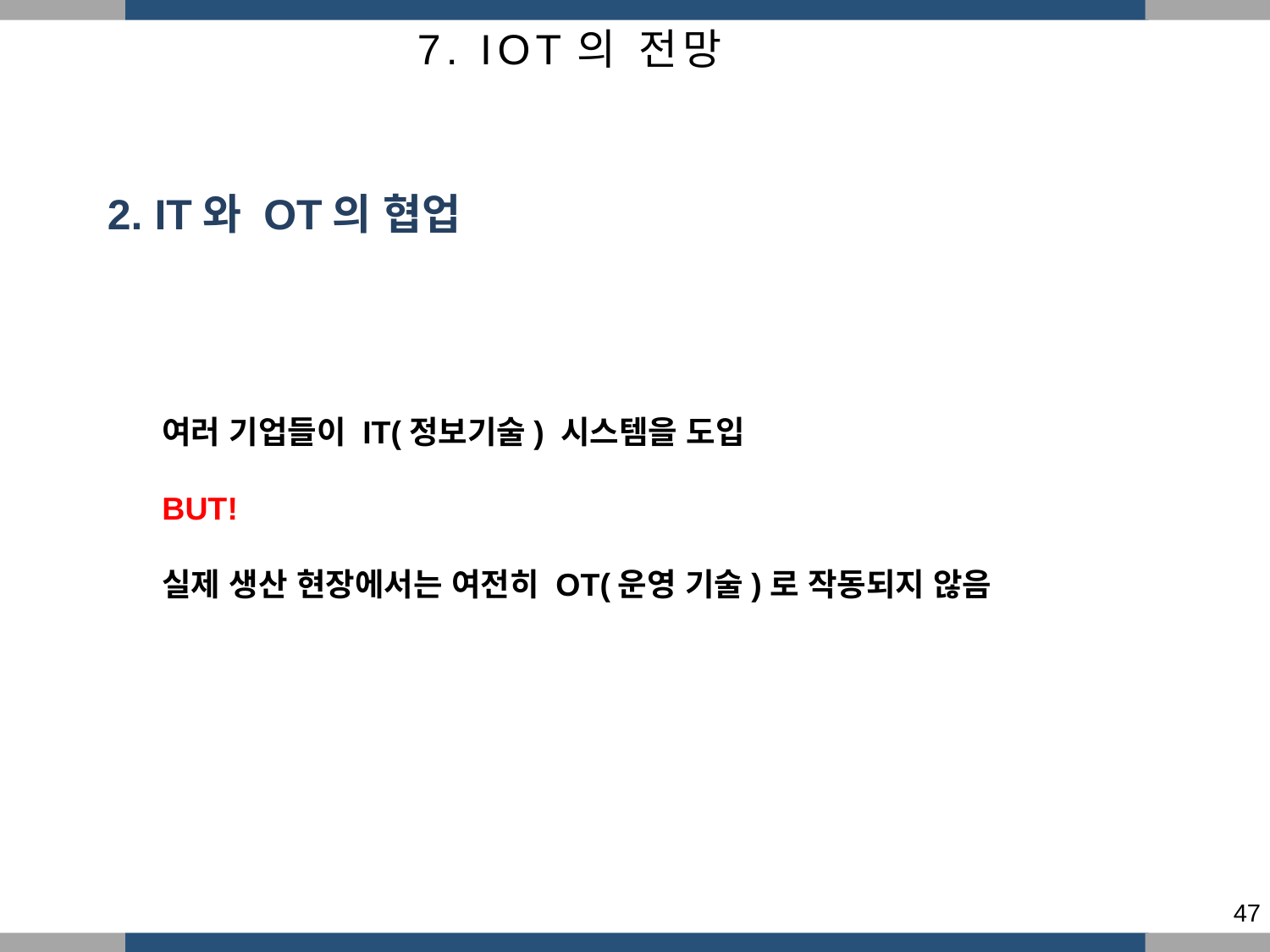

7. IOT의 전망
2. IT와 OT의 협업
여러 기업들이 IT(정보기술) 시스템을 도입

BUT!

실제 생산 현장에서는 여전히 OT(운영 기술)로 작동되지 않음
47